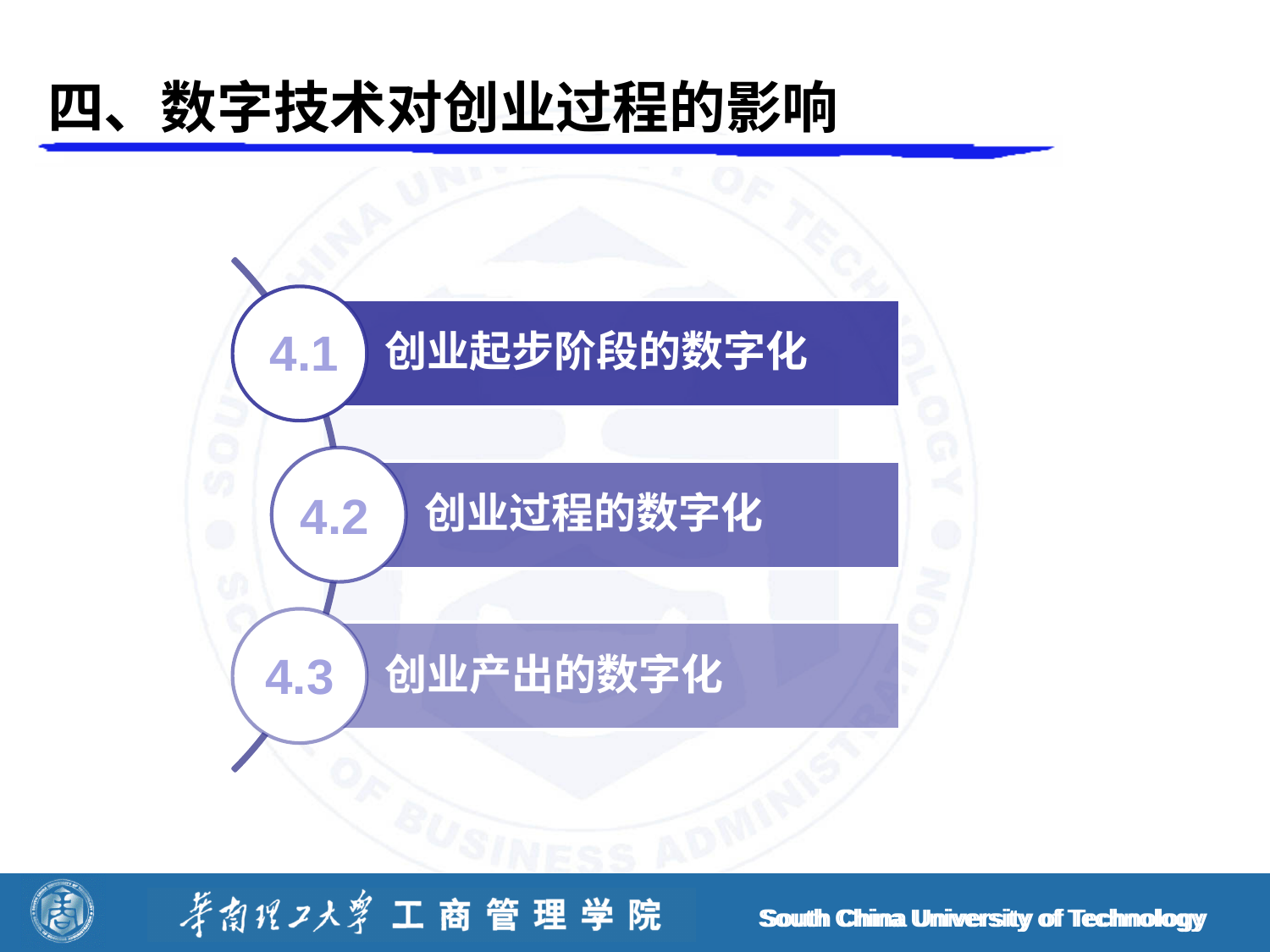

# 四、数字技术对创业过程的影响
创业起步阶段的数字化
创业过程的数字化
创业产出的数字化
4.1
4.2
4.3
South China University of Technology
South China University of Technology